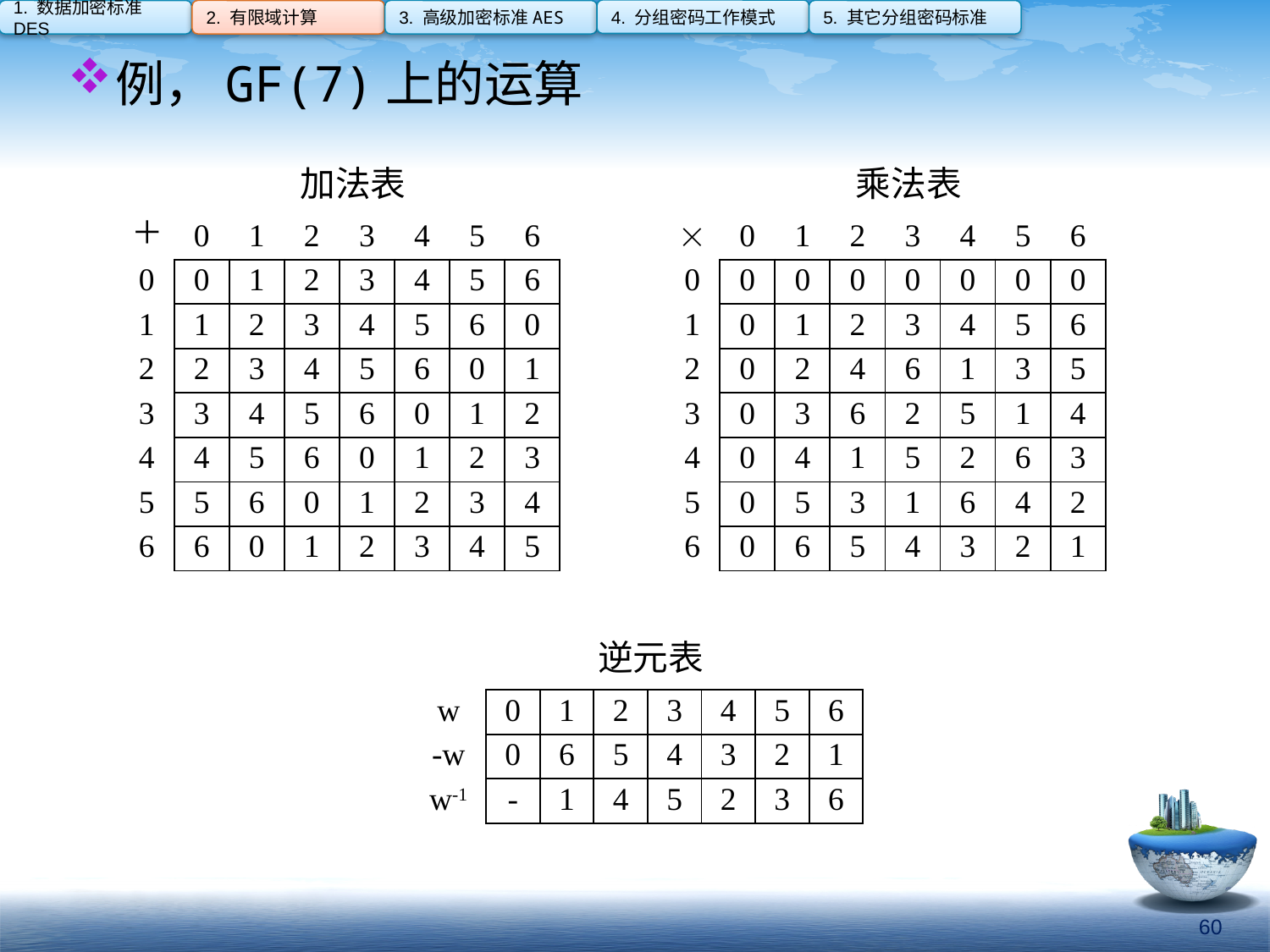

4. 分组密码工作模式
1. 数据加密标准DES
2. 有限域计算
3. 高级加密标准AES
5. 其它分组密码标准
例，GF(7)上的运算
加法表
乘法表
| ＋ | 0 | 1 | 2 | 3 | 4 | 5 | 6 |
| --- | --- | --- | --- | --- | --- | --- | --- |
| 0 | 0 | 1 | 2 | 3 | 4 | 5 | 6 |
| 1 | 1 | 2 | 3 | 4 | 5 | 6 | 0 |
| 2 | 2 | 3 | 4 | 5 | 6 | 0 | 1 |
| 3 | 3 | 4 | 5 | 6 | 0 | 1 | 2 |
| 4 | 4 | 5 | 6 | 0 | 1 | 2 | 3 |
| 5 | 5 | 6 | 0 | 1 | 2 | 3 | 4 |
| 6 | 6 | 0 | 1 | 2 | 3 | 4 | 5 |
| × | 0 | 1 | 2 | 3 | 4 | 5 | 6 |
| --- | --- | --- | --- | --- | --- | --- | --- |
| 0 | 0 | 0 | 0 | 0 | 0 | 0 | 0 |
| 1 | 0 | 1 | 2 | 3 | 4 | 5 | 6 |
| 2 | 0 | 2 | 4 | 6 | 1 | 3 | 5 |
| 3 | 0 | 3 | 6 | 2 | 5 | 1 | 4 |
| 4 | 0 | 4 | 1 | 5 | 2 | 6 | 3 |
| 5 | 0 | 5 | 3 | 1 | 6 | 4 | 2 |
| 6 | 0 | 6 | 5 | 4 | 3 | 2 | 1 |
逆元表
| w | 0 | 1 | 2 | 3 | 4 | 5 | 6 |
| --- | --- | --- | --- | --- | --- | --- | --- |
| -w | 0 | 6 | 5 | 4 | 3 | 2 | 1 |
| w-1 | - | 1 | 4 | 5 | 2 | 3 | 6 |
60